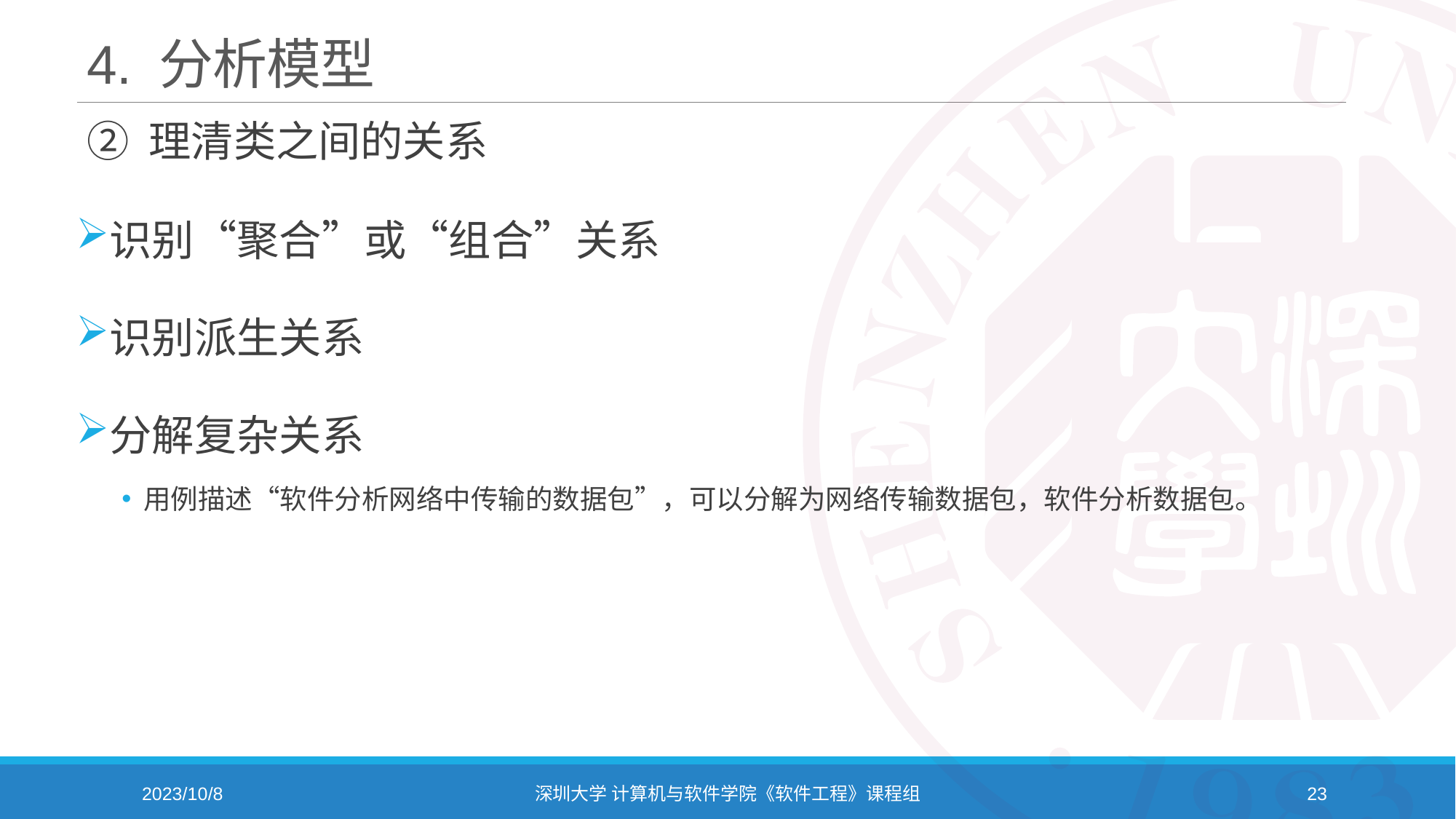

# 4. 分析模型
② 理清类之间的关系
识别“聚合”或“组合”关系
识别派生关系
分解复杂关系
用例描述“软件分析网络中传输的数据包”，可以分解为网络传输数据包，软件分析数据包。

2023/10/8
深圳大学 计算机与软件学院《软件工程》课程组
23